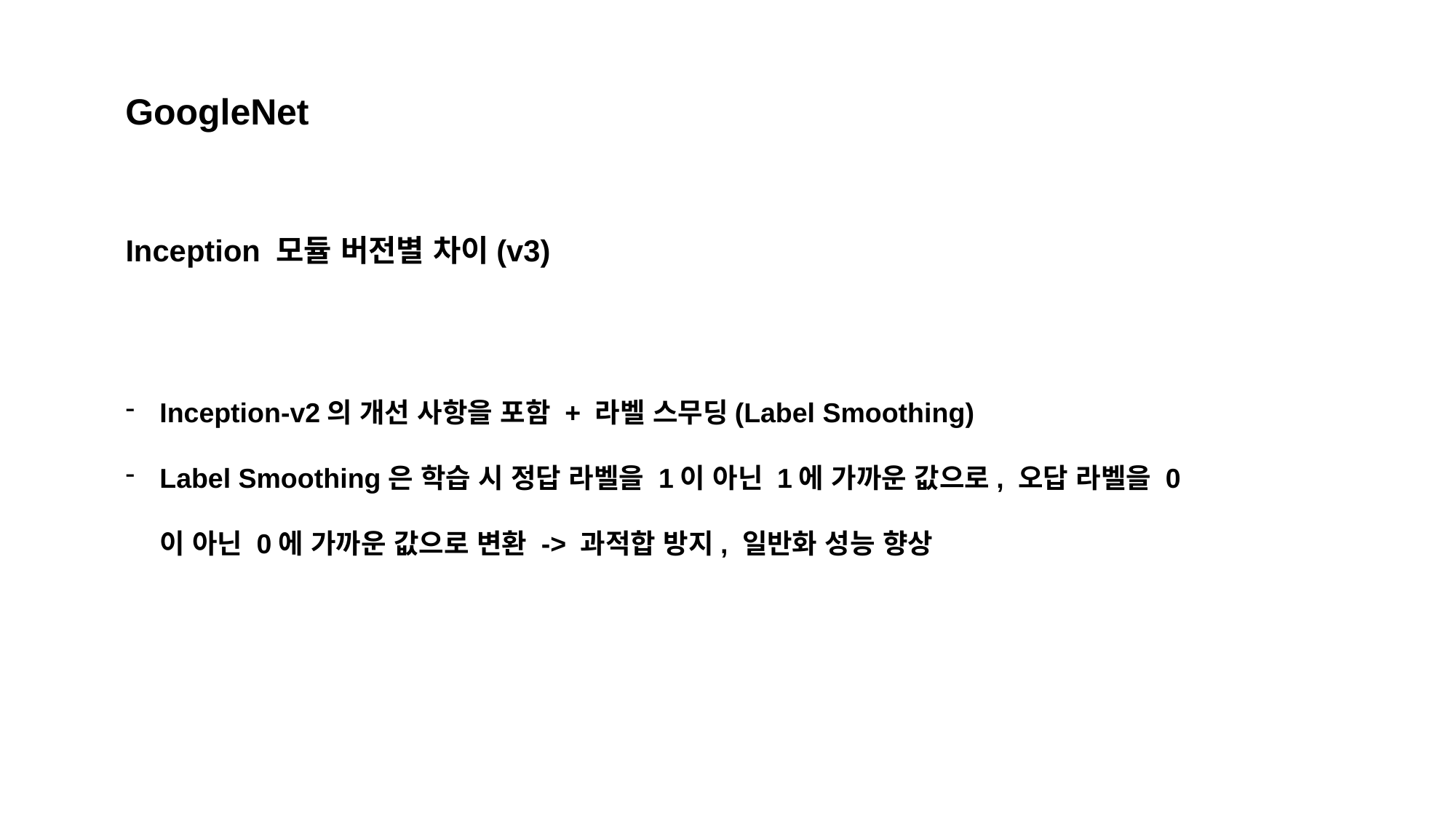

GoogleNet
Inception 모듈 버전별 차이(v3)

Inception-v2의 개선 사항을 포함 + 라벨 스무딩(Label Smoothing)
Label Smoothing은 학습 시 정답 라벨을 1이 아닌 1에 가까운 값으로, 오답 라벨을 0이 아닌 0에 가까운 값으로 변환 -> 과적합 방지, 일반화 성능 향상